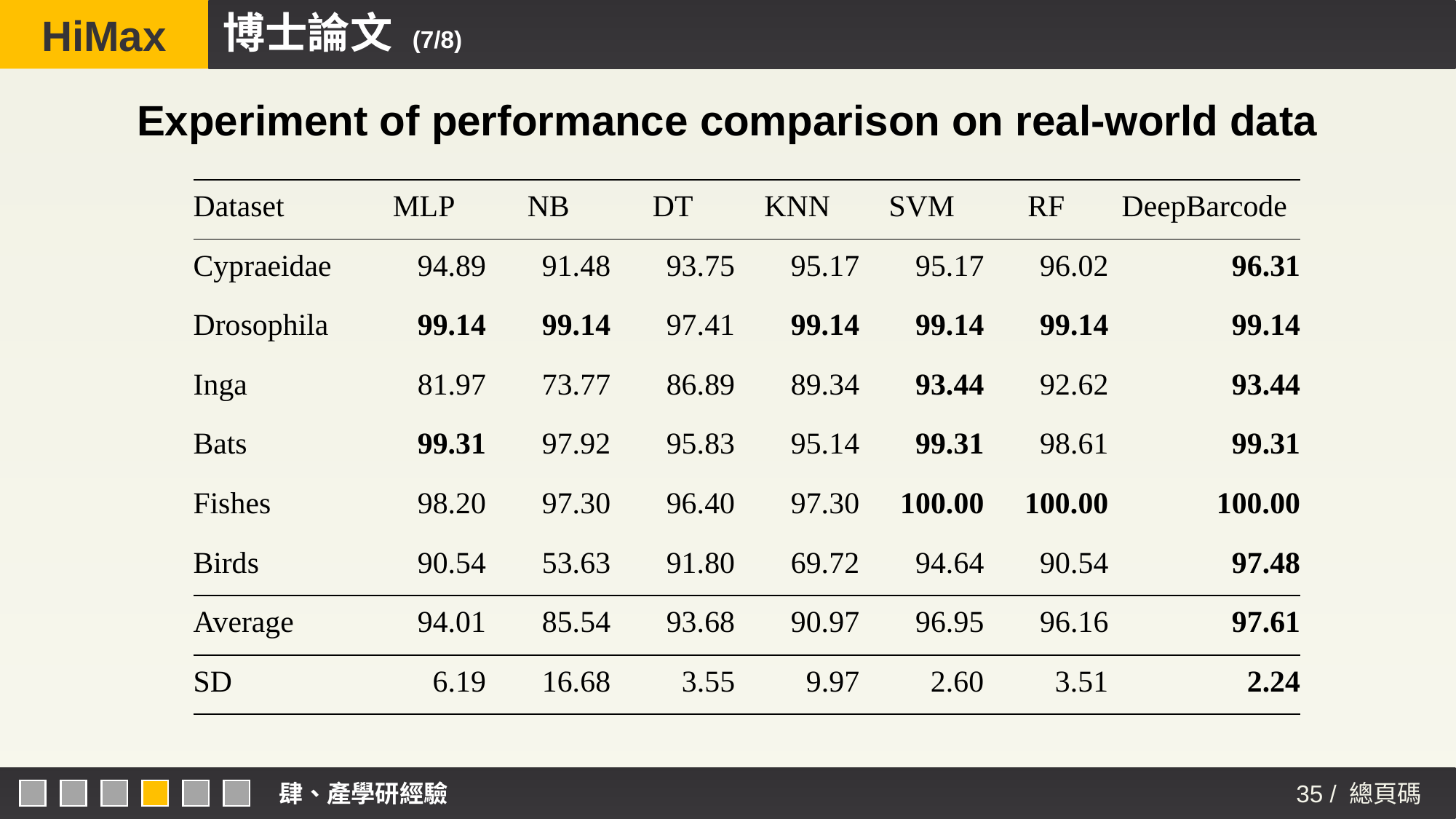

# 博士論文 (7/8)
Experiment of performance comparison on real-world data
| Dataset | MLP | NB | DT | KNN | SVM | RF | DeepBarcode |
| --- | --- | --- | --- | --- | --- | --- | --- |
| Cypraeidae | 94.89 | 91.48 | 93.75 | 95.17 | 95.17 | 96.02 | 96.31 |
| Drosophila | 99.14 | 99.14 | 97.41 | 99.14 | 99.14 | 99.14 | 99.14 |
| Inga | 81.97 | 73.77 | 86.89 | 89.34 | 93.44 | 92.62 | 93.44 |
| Bats | 99.31 | 97.92 | 95.83 | 95.14 | 99.31 | 98.61 | 99.31 |
| Fishes | 98.20 | 97.30 | 96.40 | 97.30 | 100.00 | 100.00 | 100.00 |
| Birds | 90.54 | 53.63 | 91.80 | 69.72 | 94.64 | 90.54 | 97.48 |
| Average | 94.01 | 85.54 | 93.68 | 90.97 | 96.95 | 96.16 | 97.61 |
| SD | 6.19 | 16.68 | 3.55 | 9.97 | 2.60 | 3.51 | 2.24 |